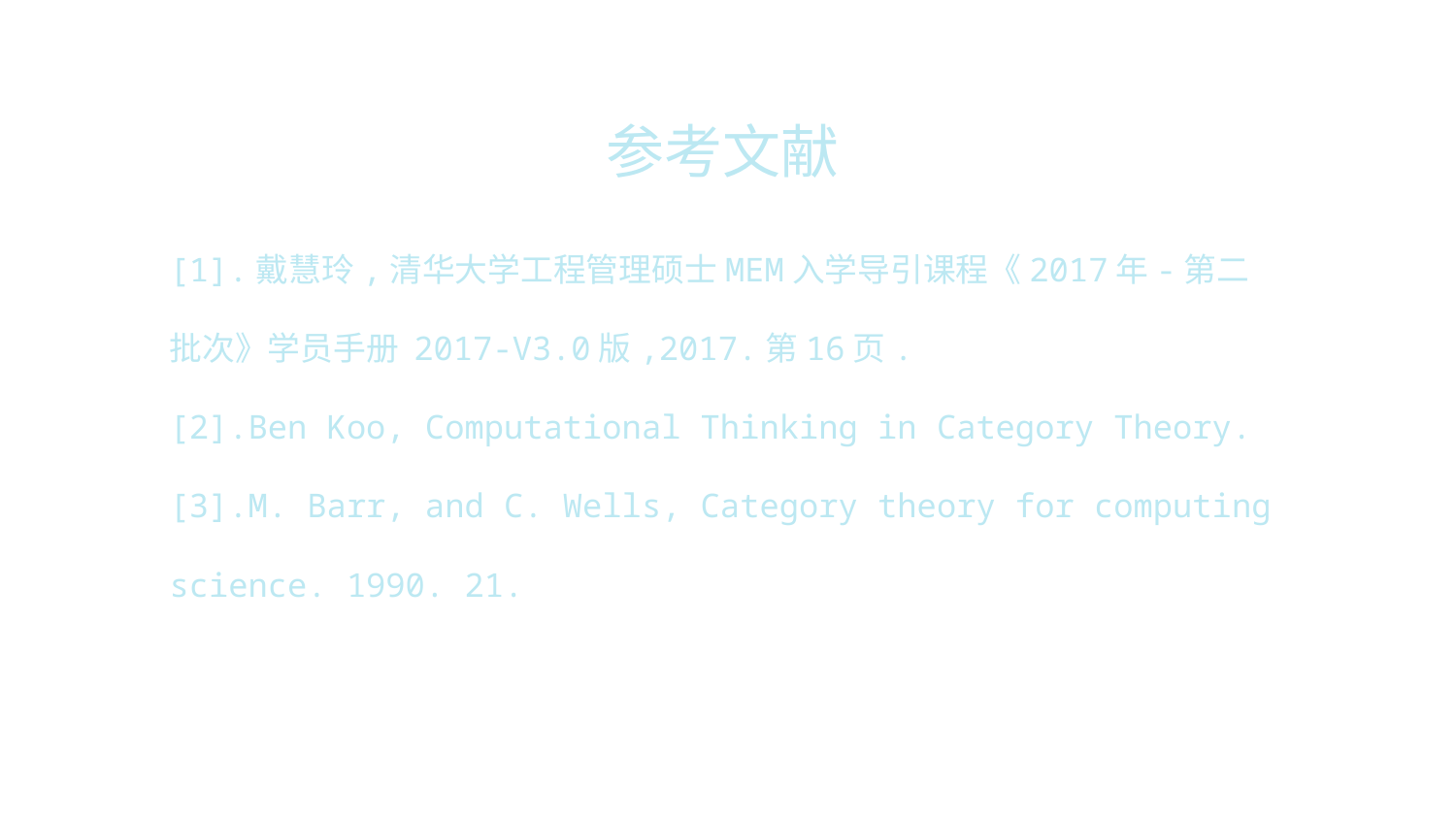

参考文献
[1].戴慧玲,清华大学工程管理硕士MEM入学导引课程《2017年-第二批次》学员手册 2017-V3.0版,2017.第16页.
[2].Ben Koo, Computational Thinking in Category Theory.
[3].M. Barr, and C. Wells, Category theory for computing science. 1990. 21.